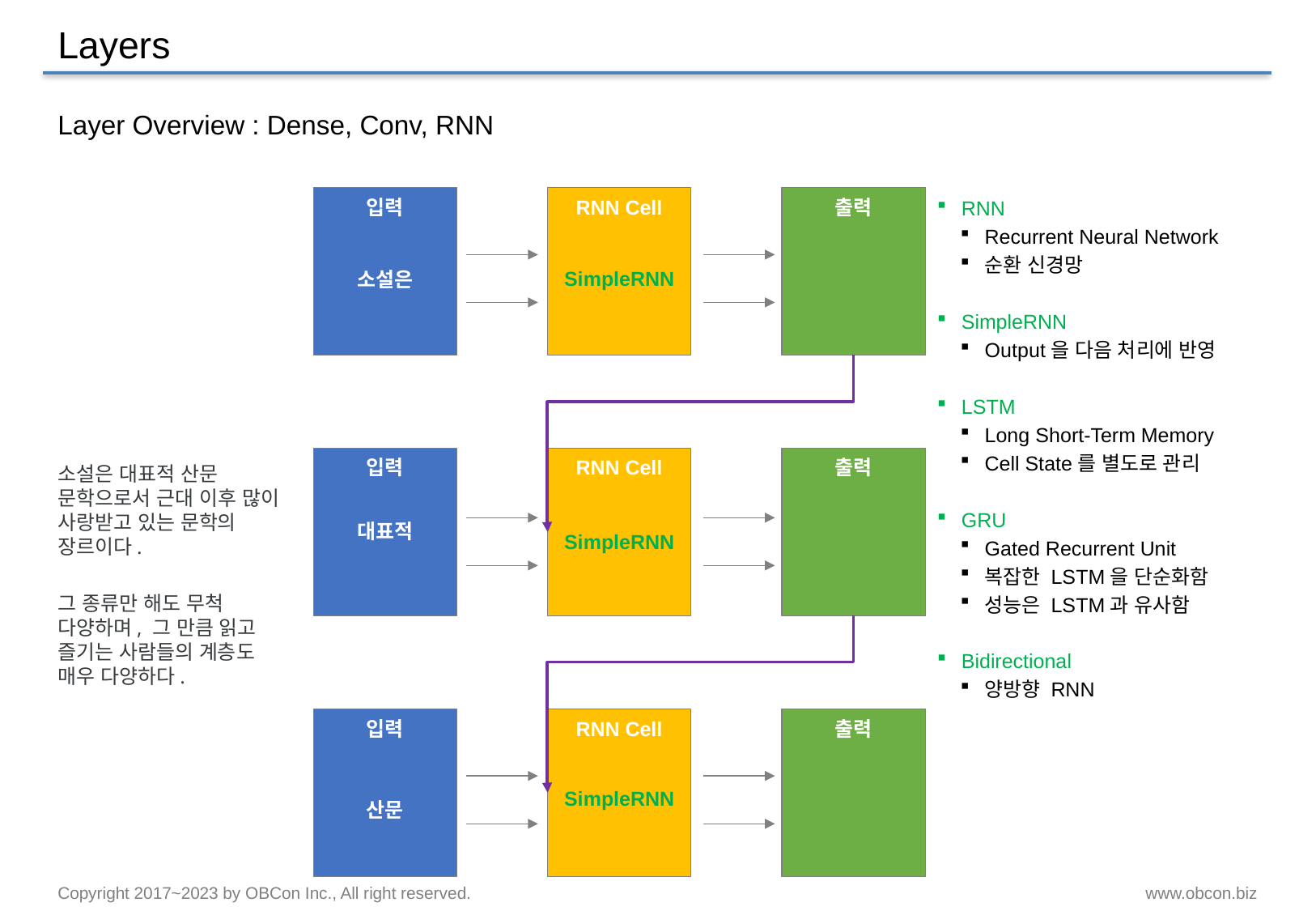

# Layers
Layer Overview : Dense, Conv, RNN

입력
RNN Cell
출력
RNN
Recurrent Neural Network
순환 신경망

SimpleRNN
Output을 다음 처리에 반영

LSTM
Long Short-Term Memory
Cell State를 별도로 관리

GRU
Gated Recurrent Unit
복잡한 LSTM을 단순화함
성능은 LSTM과 유사함

Bidirectional
양방향 RNN

SimpleRNN
소설은

입력

RNN Cell

출력
소설은 대표적 산문 문학으로서 근대 이후 많이 사랑받고 있는 문학의 장르이다.

그 종류만 해도 무척 다양하며, 그 만큼 읽고 즐기는 사람들의 계층도 매우 다양하다.
대표적
SimpleRNN

입력
RNN Cell
출력
SimpleRNN
산문